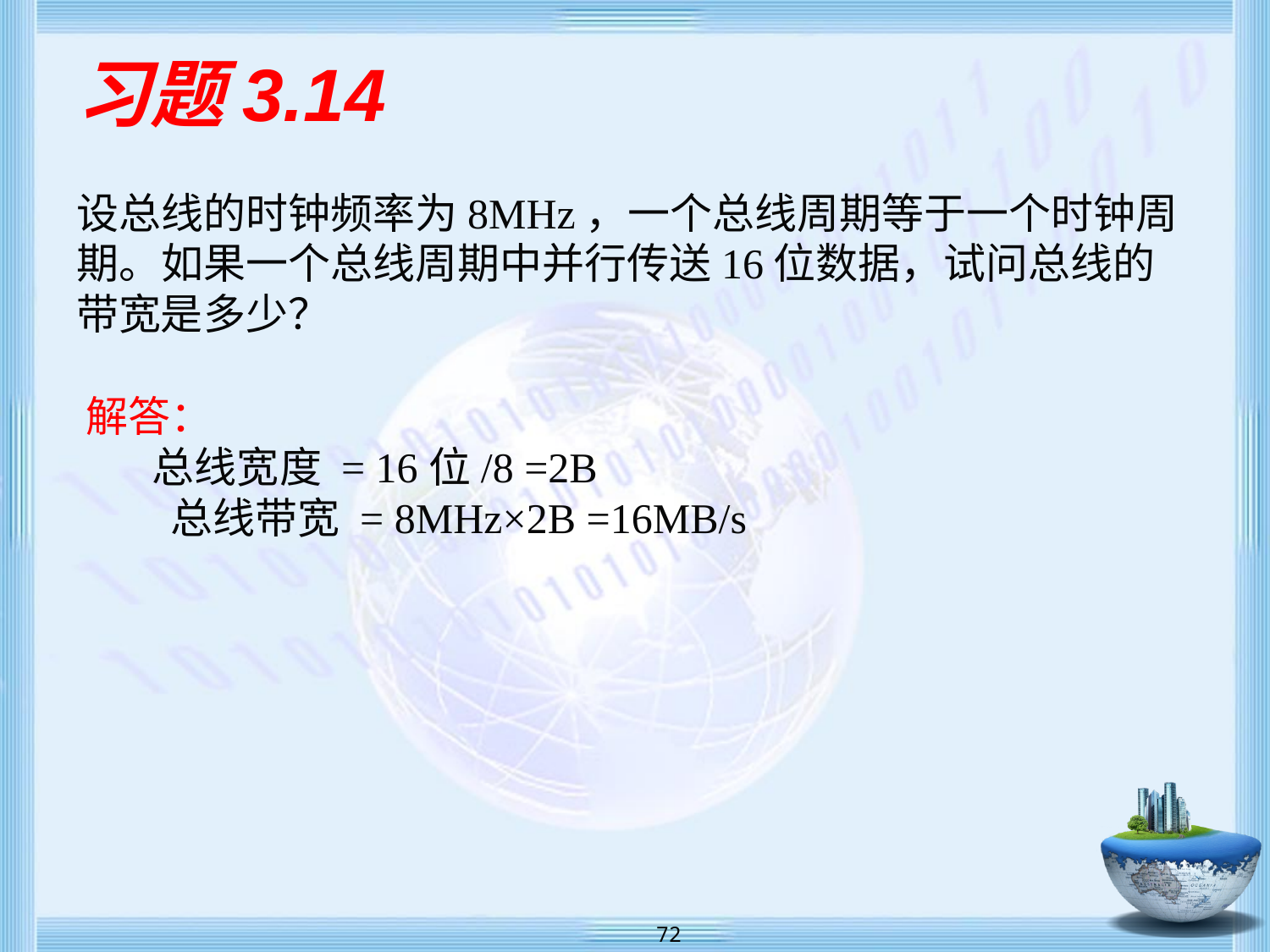

# 习题3.14
设总线的时钟频率为8MHz，一个总线周期等于一个时钟周期。如果一个总线周期中并行传送16位数据，试问总线的带宽是多少？
 解答：
        总线宽度 = 16位/8 =2B
        总线带宽 = 8MHz×2B =16MB/s
    72